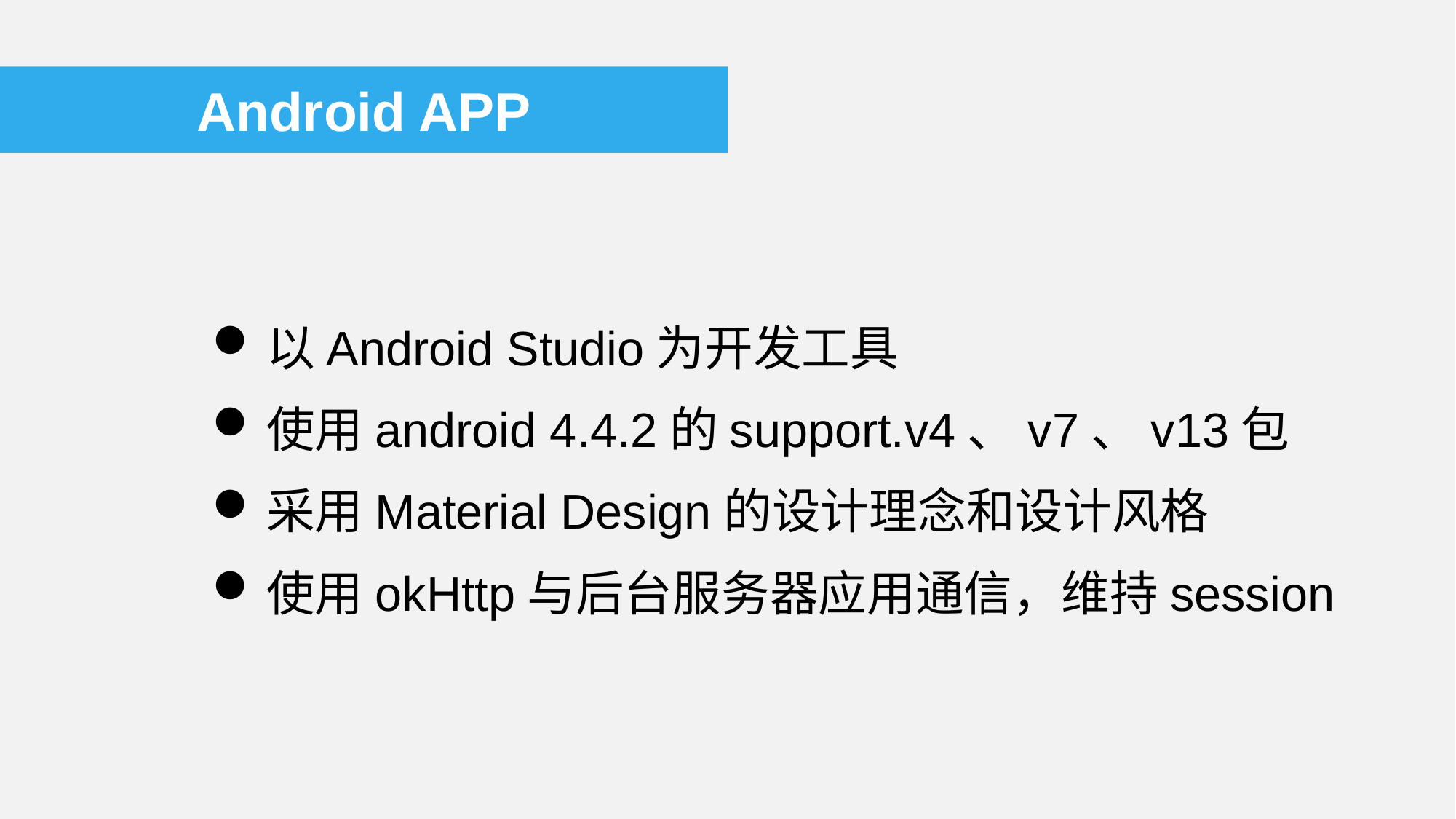

Android APP
以Android Studio为开发工具
使用android 4.4.2的support.v4、v7、v13包
采用Material Design的设计理念和设计风格
使用okHttp与后台服务器应用通信，维持session